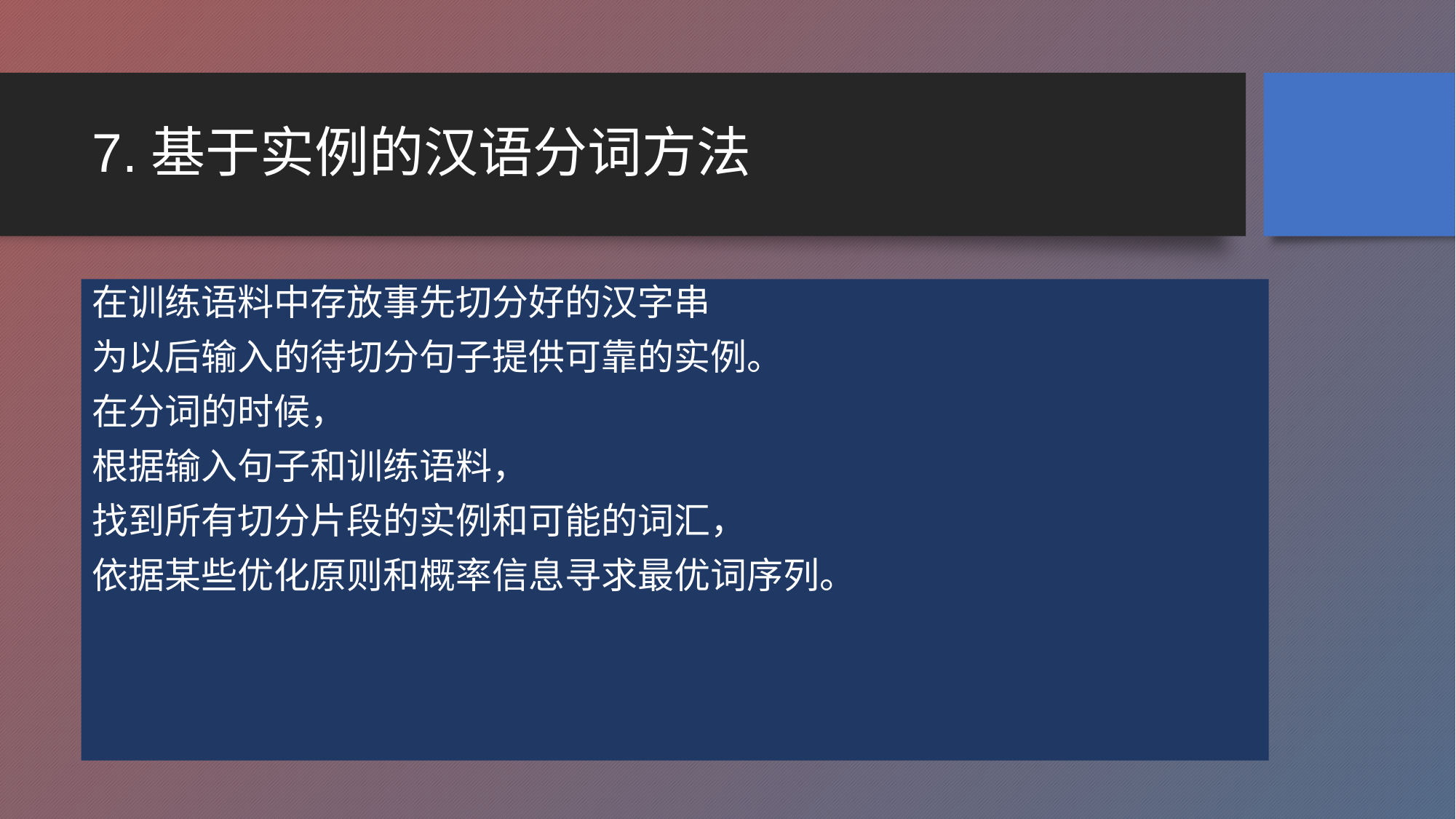

# 7.基于实例的汉语分词方法
在训练语料中存放事先切分好的汉字串
为以后输入的待切分句子提供可靠的实例。
在分词的时候，
根据输入句子和训练语料，
找到所有切分片段的实例和可能的词汇，
依据某些优化原则和概率信息寻求最优词序列。